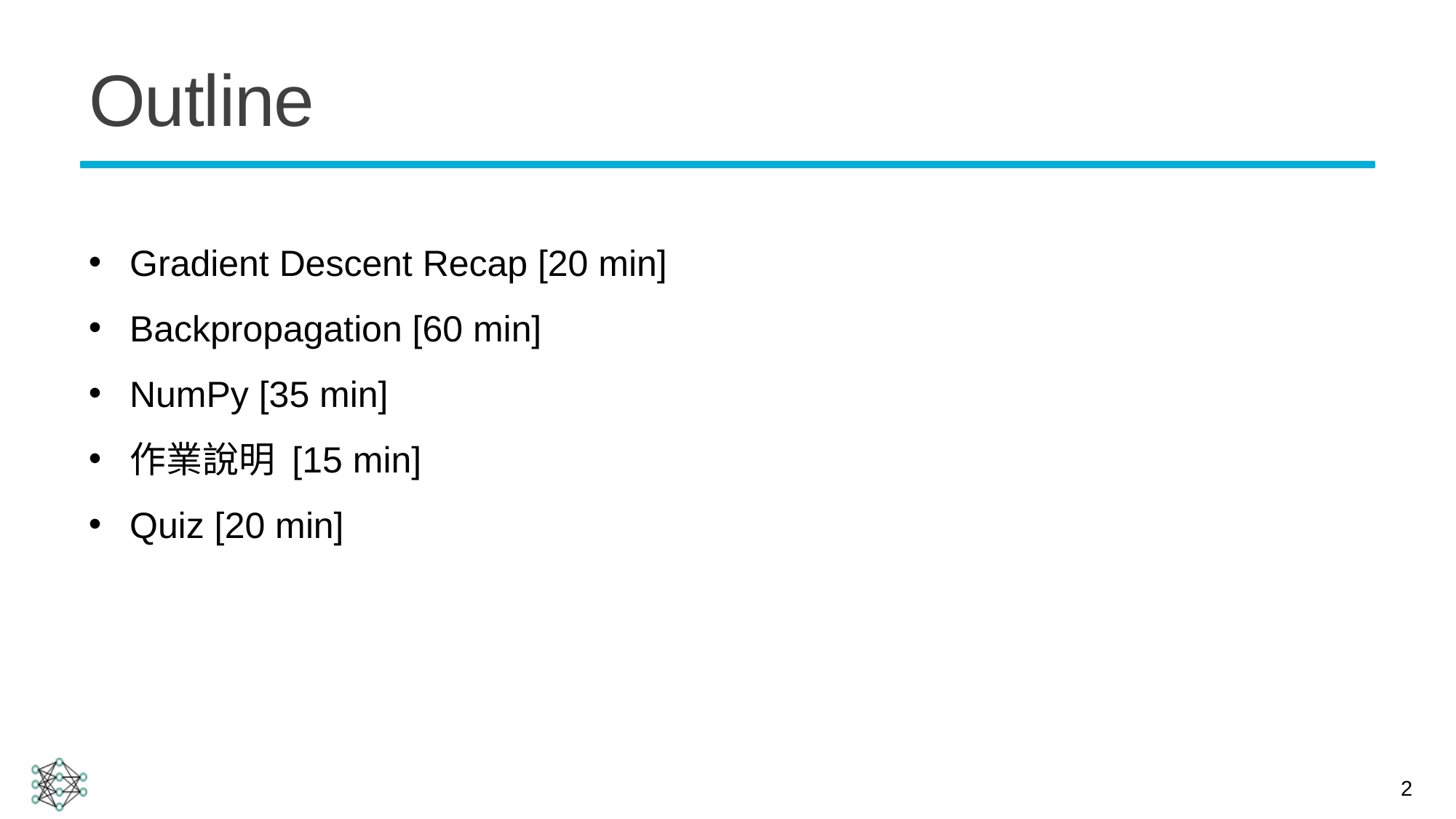

# Outline
Gradient Descent Recap [20 min]
Backpropagation [60 min]
NumPy [35 min]
作業說明 [15 min]
Quiz [20 min]
2